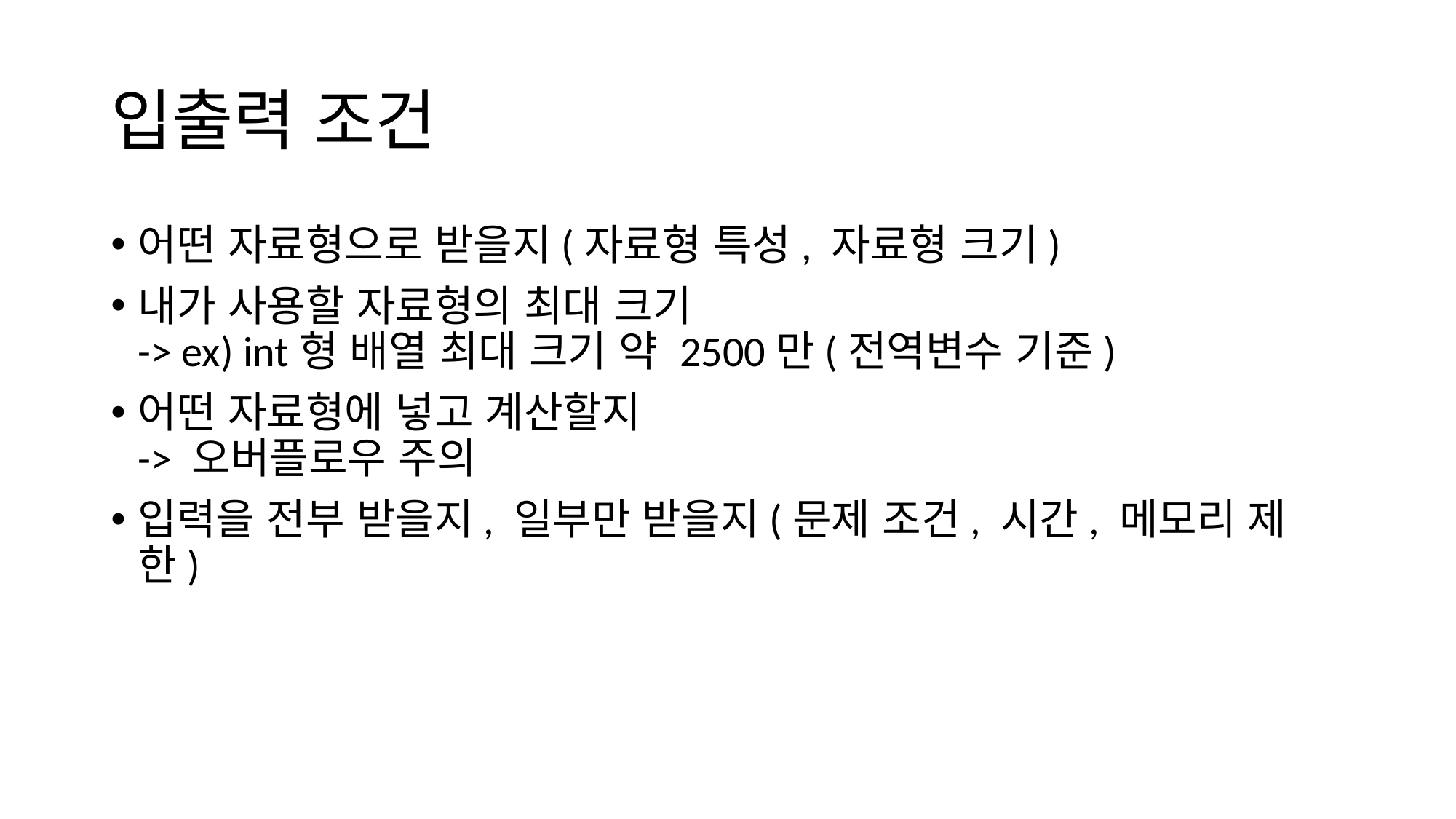

# 입출력 조건
어떤 자료형으로 받을지(자료형 특성, 자료형 크기)
내가 사용할 자료형의 최대 크기
-> ex) int형 배열 최대 크기 약 2500만(전역변수 기준)
어떤 자료형에 넣고 계산할지
-> 오버플로우 주의
입력을 전부 받을지, 일부만 받을지(문제 조건, 시간, 메모리 제한)